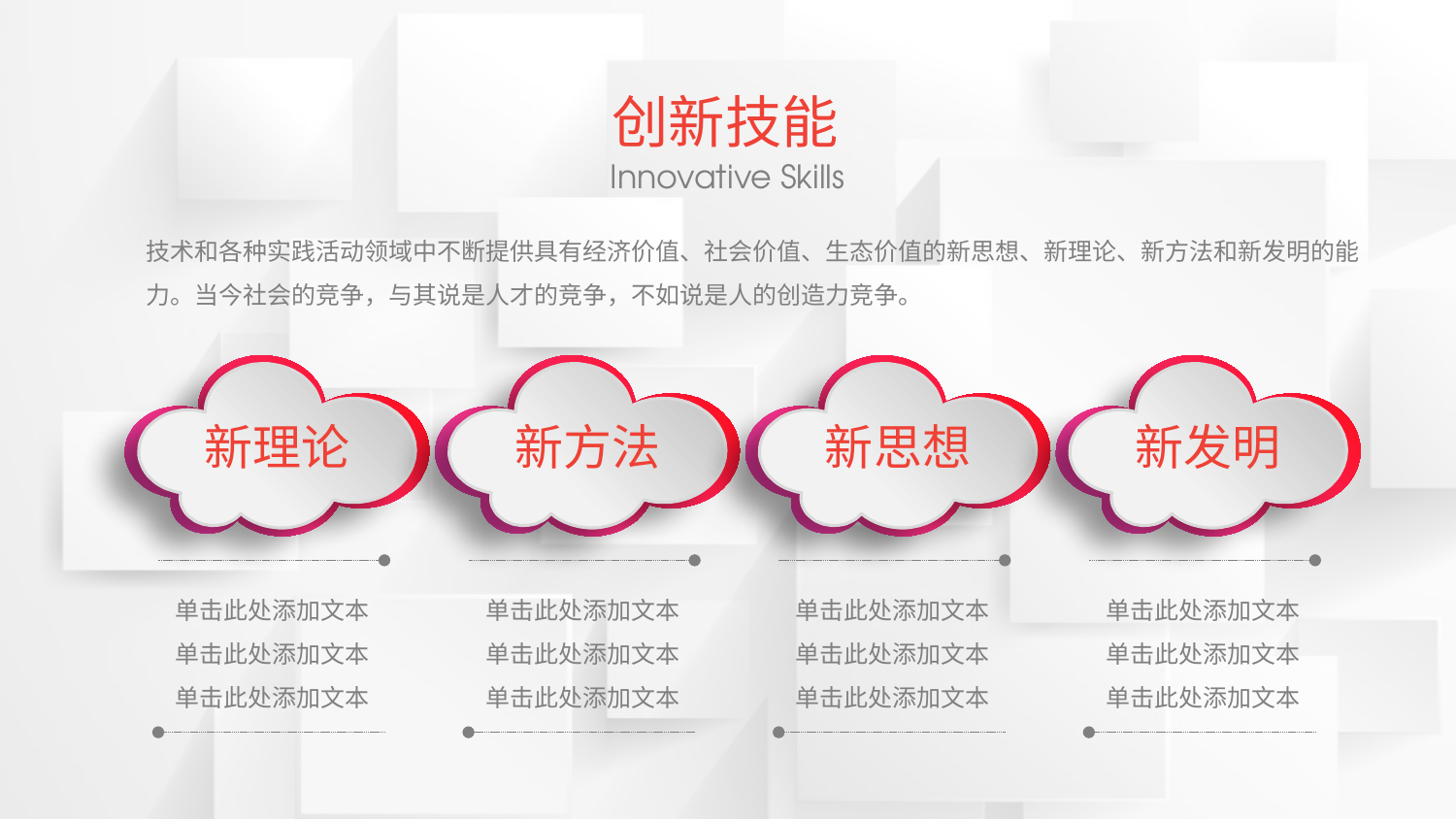

创新技能
Innovative Skills
技术和各种实践活动领域中不断提供具有经济价值、社会价值、生态价值的新思想、新理论、新方法和新发明的能力。当今社会的竞争，与其说是人才的竞争，不如说是人的创造力竞争。

新理论
新方法
新思想
新发明
单击此处添加文本
单击此处添加文本
单击此处添加文本
单击此处添加文本
单击此处添加文本
单击此处添加文本
单击此处添加文本
单击此处添加文本
单击此处添加文本
单击此处添加文本
单击此处添加文本
单击此处添加文本